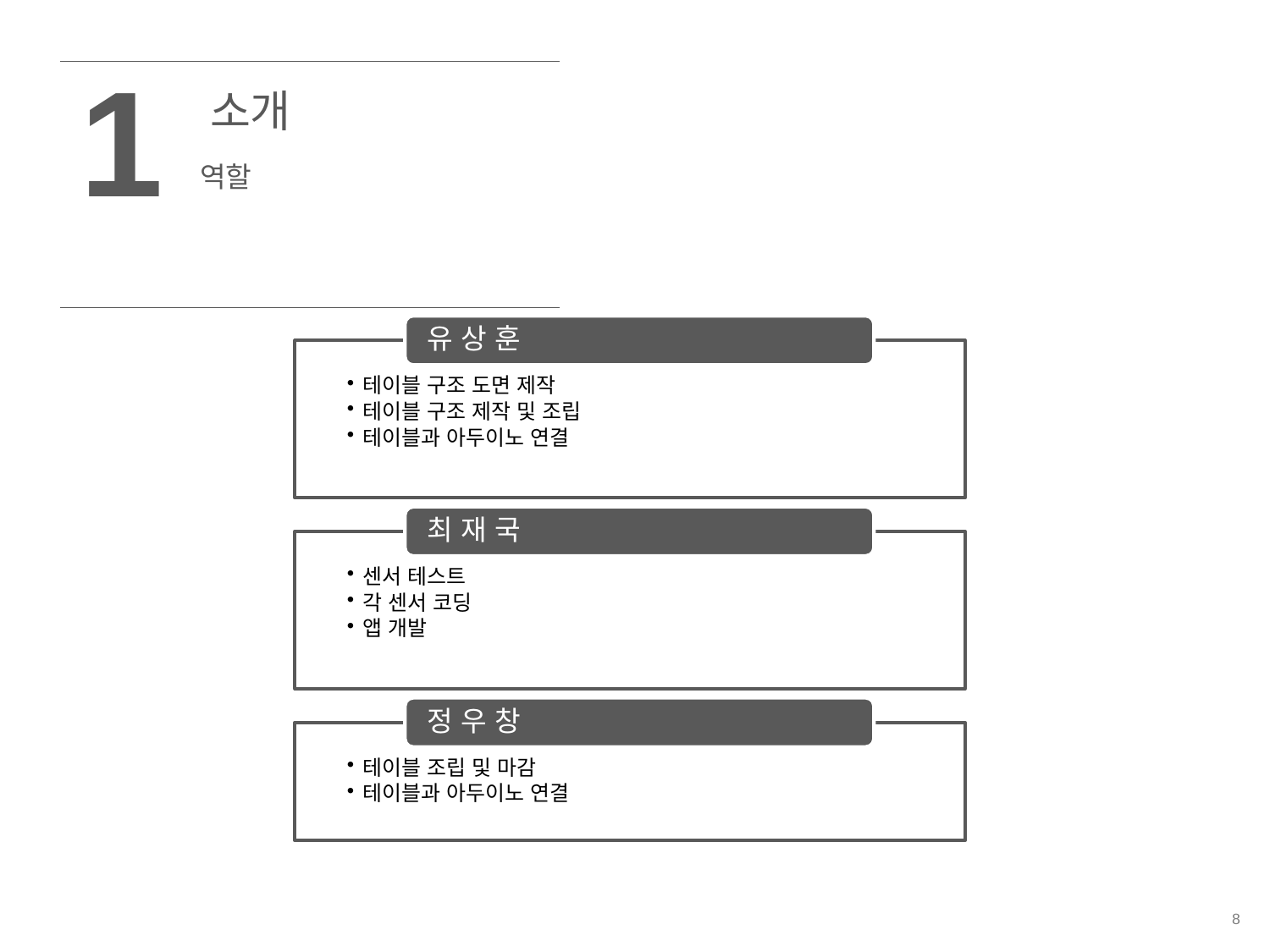

| 1 | 소개 |
| --- | --- |
|  | 역할 |
테이블 구조 도면 제작
테이블 구조 제작 및 조립
테이블과 아두이노 연결
유 상 훈
센서 테스트
각 센서 코딩
앱 개발
최 재 국
테이블 조립 및 마감
테이블과 아두이노 연결
정 우 창